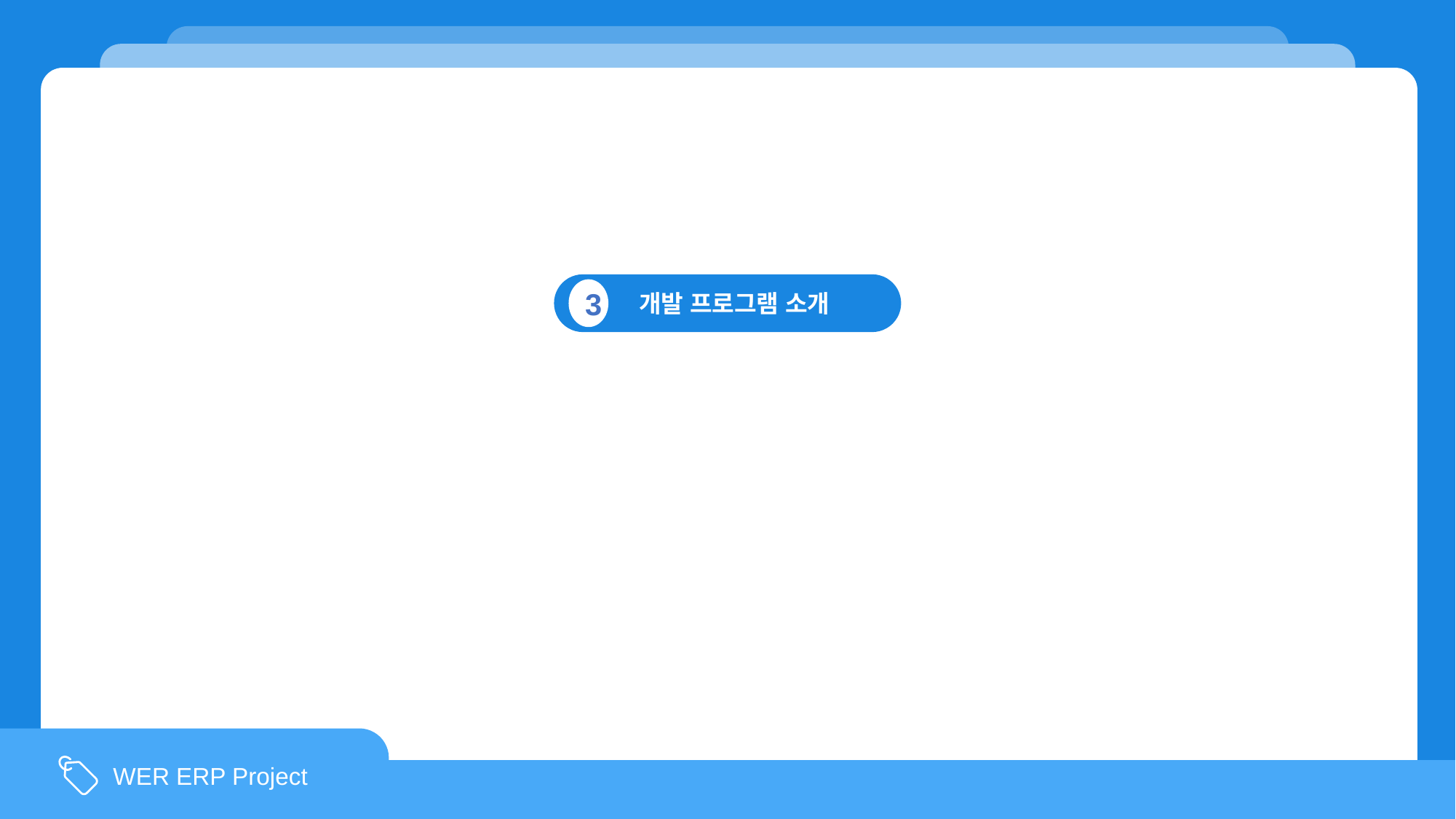

`
 개발 프로그램 소개
3

WER ERP Project